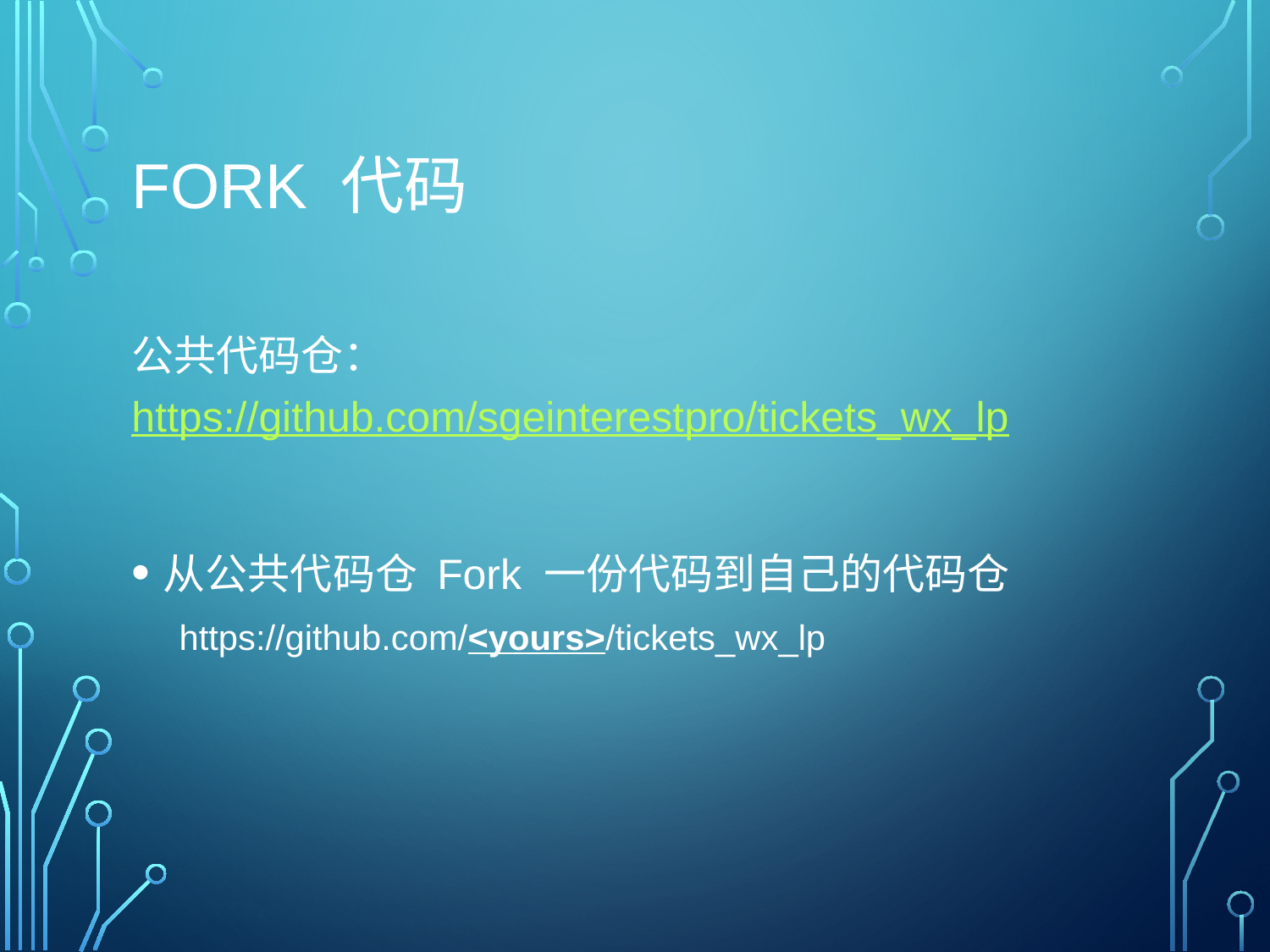

# Fork 代码
公共代码仓：https://github.com/sgeinterestpro/tickets_wx_lp

从公共代码仓 Fork 一份代码到自己的代码仓
https://github.com/<yours>/tickets_wx_lp